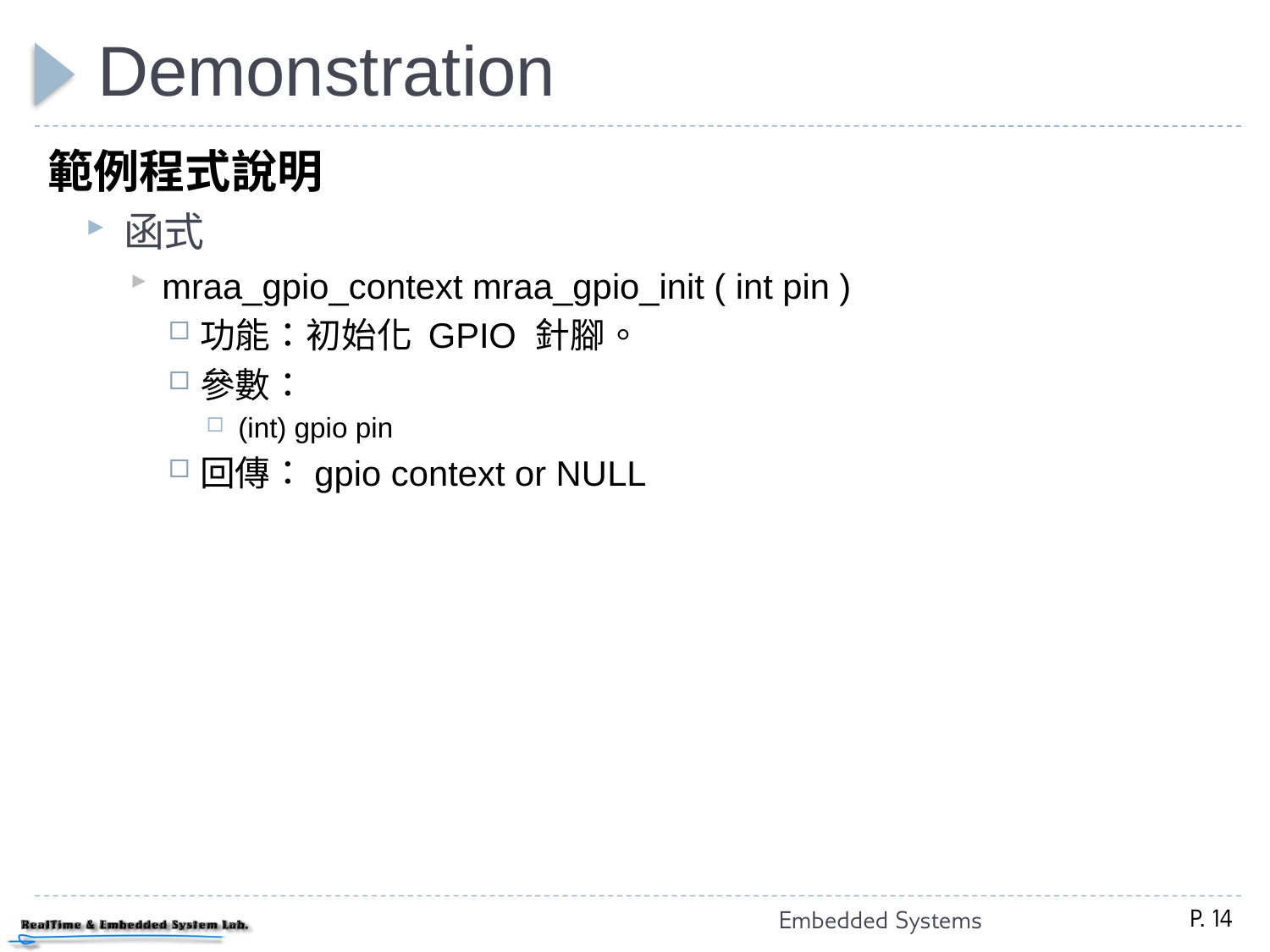

# Demonstration
範例程式說明
函式
mraa_gpio_context mraa_gpio_init ( int pin )
功能：初始化 GPIO 針腳。
參數：
(int) gpio pin
回傳：gpio context or NULL

Embedded Systems